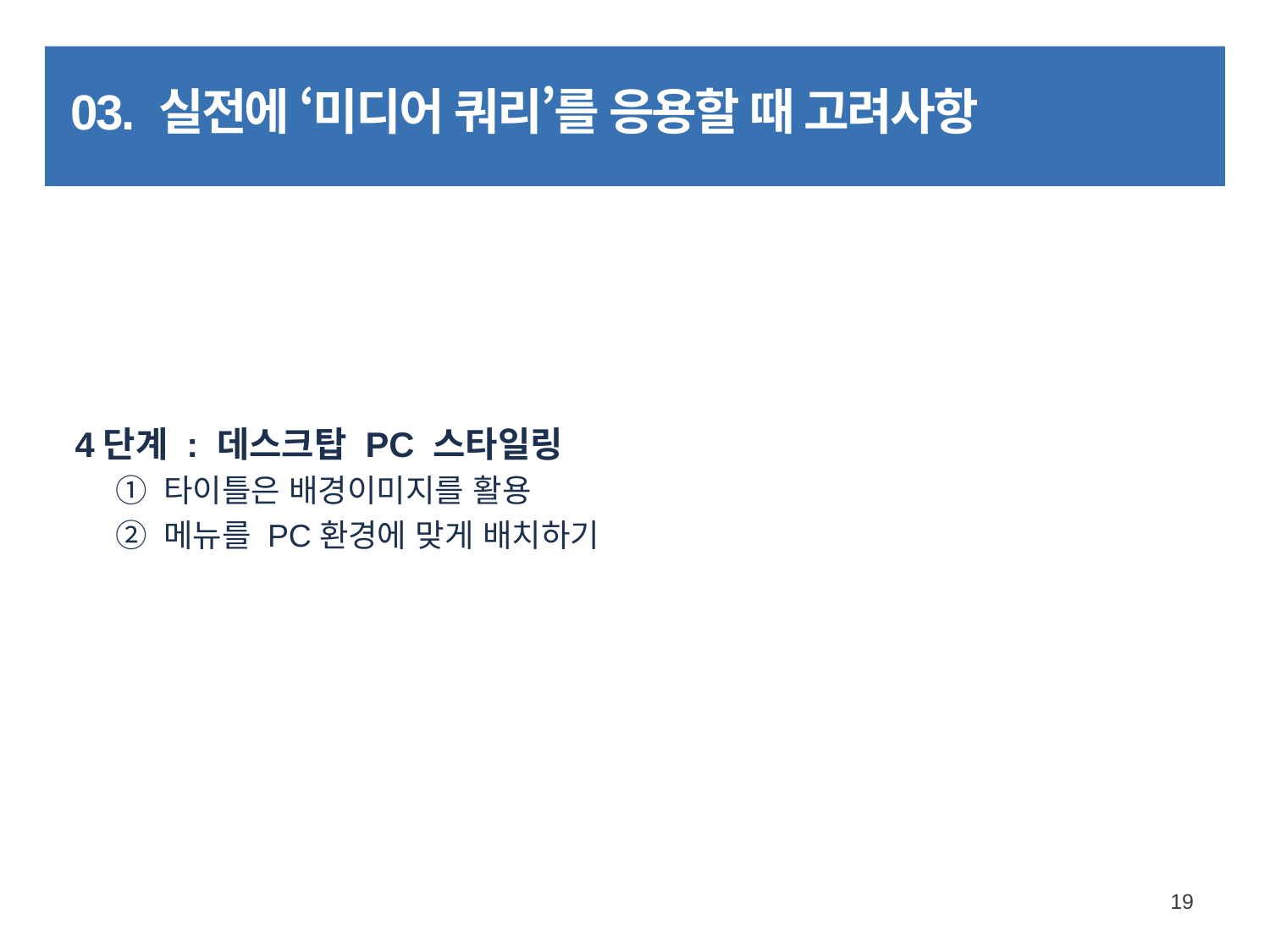

# 03. 실전에 ‘미디어 쿼리’를 응용할 때 고려사항
4단계 : 데스크탑 PC 스타일링
① 타이틀은 배경이미지를 활용
② 메뉴를 PC환경에 맞게 배치하기
19